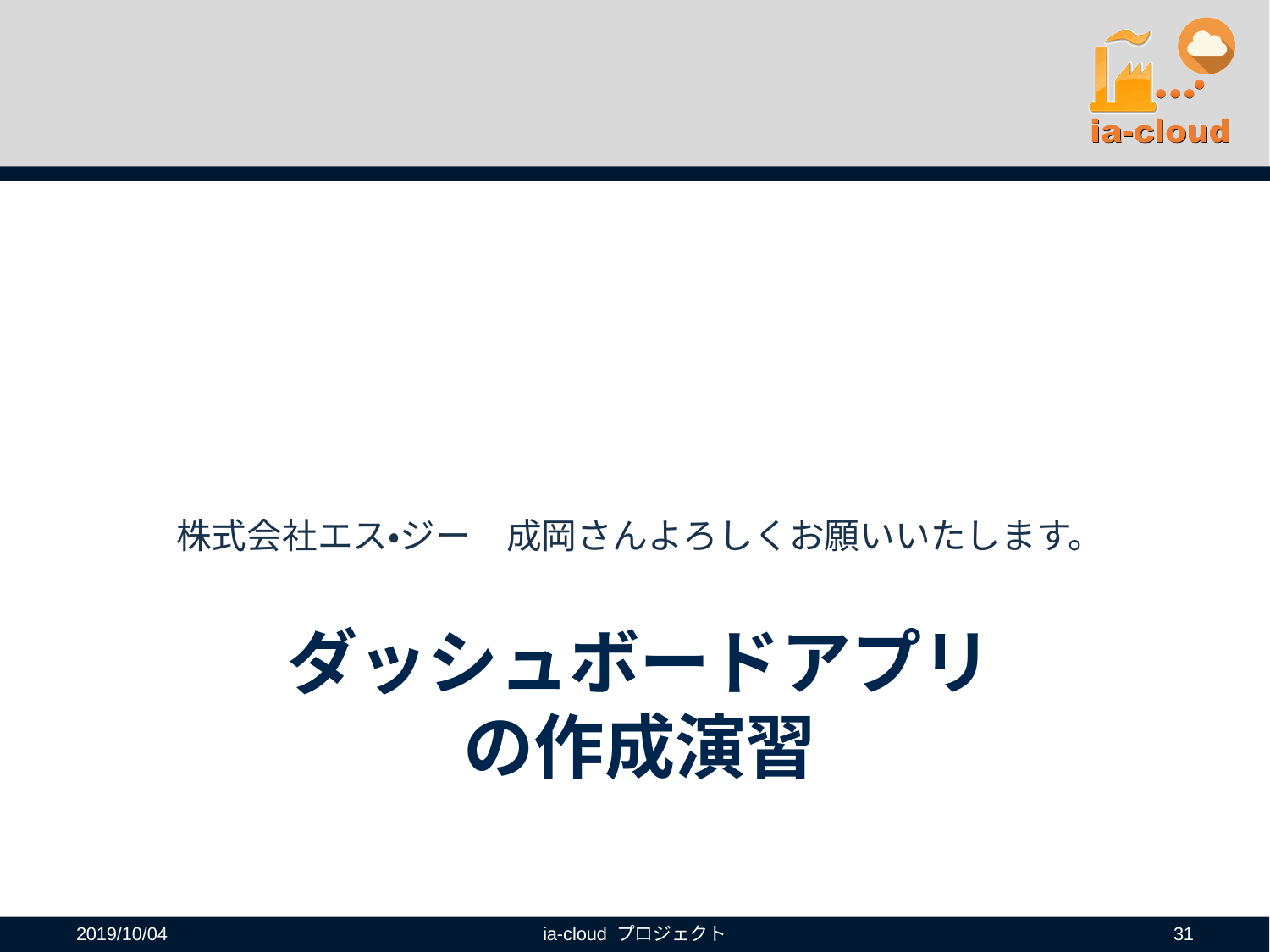

株式会社エス・ジー　成岡さんよろしくお願いいたします。

# ダッシュボードアプリ の作成演習
2019/10/04
ia-cloud プロジェクト
31